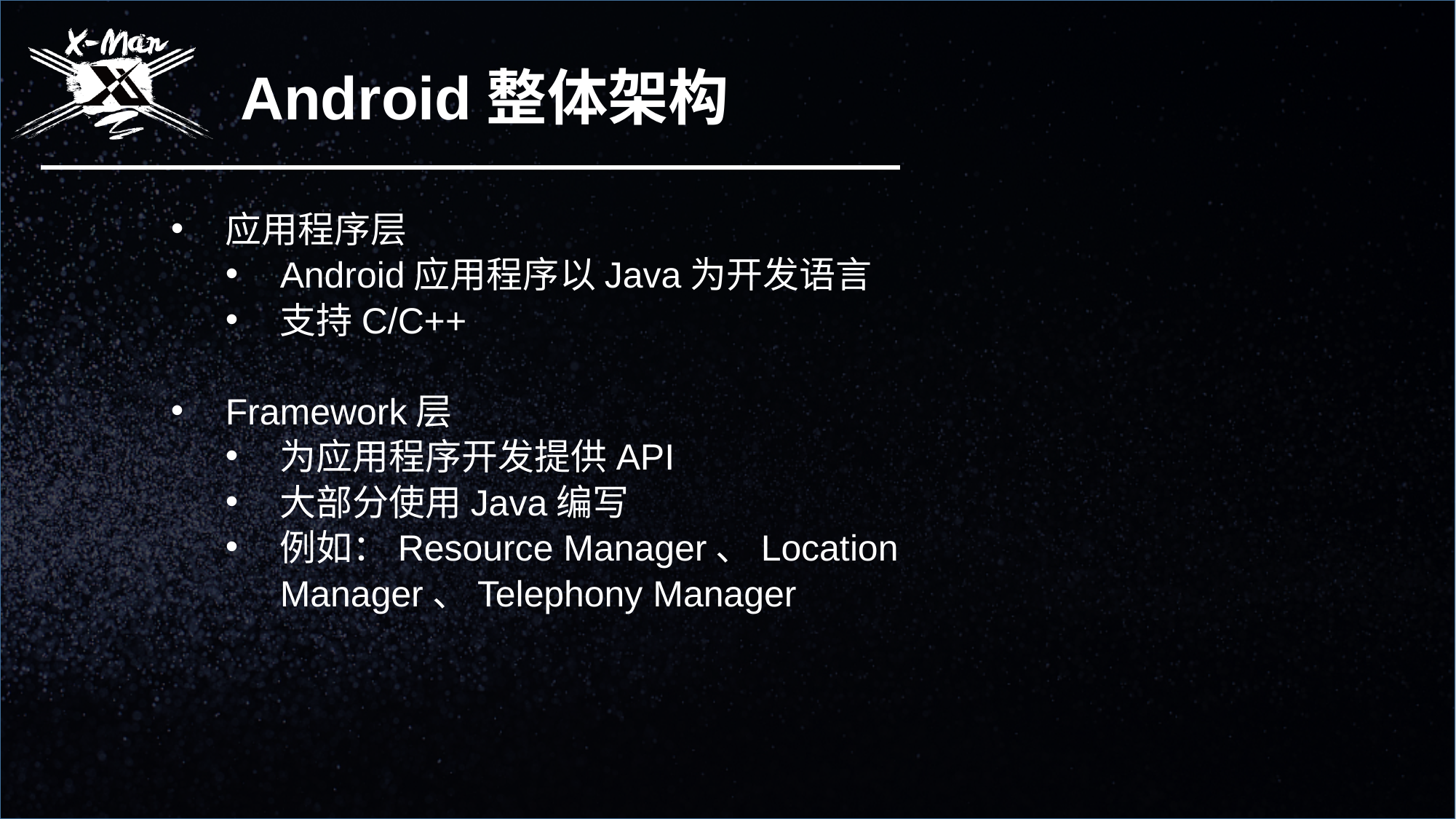

Android整体架构
应用程序层
Android应用程序以Java为开发语言
支持C/C++

Framework层
为应用程序开发提供API
大部分使用Java编写
例如：Resource Manager、Location Manager、Telephony Manager